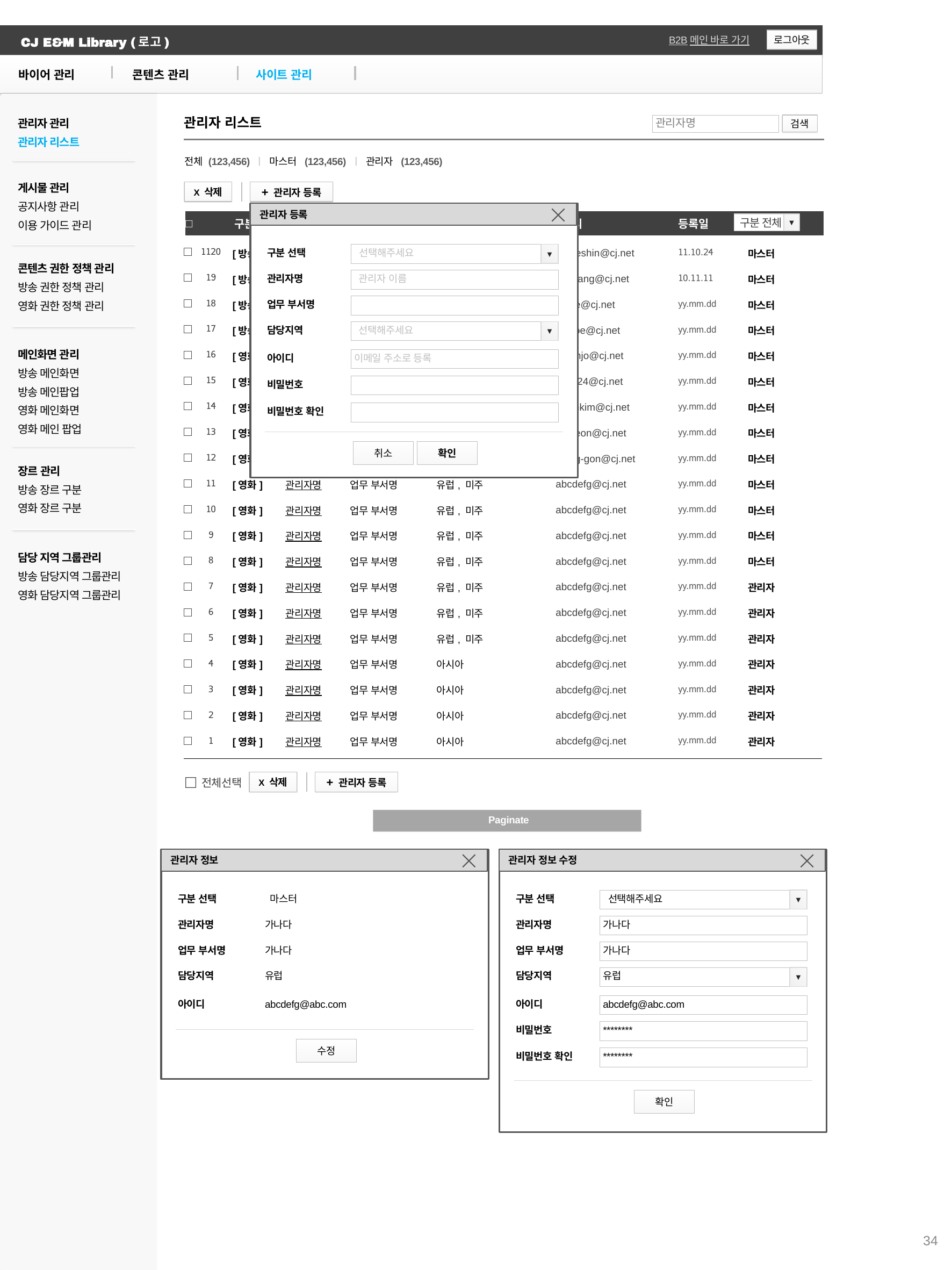

CJ E&M Library (로고)
로그아웃
B2B메인 바로 가기

바이어 관리
콘텐츠 관리
사이트 관리

관리자 관리
관리자 리스트

게시물 관리
공지사항 관리
이용 가이드 관리
콘텐츠 권한 정책 관리
방송 권한 정책 관리
영화 권한 정책 관리
메인화면 관리
방송 메인화면
방송 메인팝업
영화 메인화면
영화 메인 팝업
장르 관리
방송 장르 구분
영화 장르 구분
담당 지역 그룹관리
방송 담당지역 그룹관리
영화 담당지역 그룹관리

관리자 리스트
관리자명
검색
전체 (123,456) ㅣ  마스터  (123,456) ㅣ  관리자  (123,456)
X 삭제
+ 관리자 등록
관리자 등록

구분 선택
 선택해주세요
관리자명
 관리자 이름
업무 부서명

담당지역
 선택해주세요
아이디
이메일 주소로 등록
비밀번호

비밀번호 확인

취소
확인
▼
▼
| □ | 구분 | 관리자명 | 업무 부서명 | 담당지역 | 아이디 | 등록일 | 권한 |
| --- | --- | --- | --- | --- | --- | --- | --- |
구분 전체
▼
| □ | 1120 |
| --- | --- |
| □ | 19 |
| □ | 18 |
| □ | 17 |
| □ | 16 |
| □ | 15 |
| □ | 14 |
| □ | 13 |
| □ | 12 |
| □ | 11 |
| □ | 10 |
| □ | 9 |
| □ | 8 |
| □ | 7 |
| □ | 6 |
| □ | 5 |
| □ | 4 |
| □ | 3 |
| □ | 2 |
| □ | 1 |
| [방송] | 신지혜 | 콘텐츠 전략국 |  | reeseshin@cj.net | 11.10.24 | 마스터 |
| --- | --- | --- | --- | --- | --- | --- |
| [방송] | 강동한 | 콘텐츠 전략국 | 동남아시아, 유럽 | donkang@cj.net | 10.11.11 | 마스터 |
| [방송] | 민다현 | 콘텐츠 전략국 | 중국, 미국 | diane@cj.net | yy.mm.dd | 마스터 |
| [방송] | 어일경 | 콘텐츠 전략국 | 일본 | alexoe@cj.net | yy.mm.dd | 마스터 |
| [영화] | 조창범 | 마케팅 | 유럽, 미주 | bryanjo@cj.net | yy.mm.dd | 마스터 |
| [영화] | 이현주 | 마케팅 | 아시아 | lhj0524@cj.net | yy.mm.dd | 마스터 |
| [영화] | 김현우 | 해외 영업전략 |  | justinkim@cj.net | yy.mm.dd | 마스터 |
| [영화] | 김희전 | 세일즈 | 유럽, 미주 | heejeon@cj.net | yy.mm.dd | 마스터 |
| [영화] | 정고은 | 세일즈 | 유럽, 미주 | joung-gon@cj.net | yy.mm.dd | 마스터 |
| [영화] | 관리자명 | 업무 부서명 | 유럽, 미주 | abcdefg@cj.net | yy.mm.dd | 마스터 |
| [영화] | 관리자명 | 업무 부서명 | 유럽, 미주 | abcdefg@cj.net | yy.mm.dd | 마스터 |
| [영화] | 관리자명 | 업무 부서명 | 유럽, 미주 | abcdefg@cj.net | yy.mm.dd | 마스터 |
| [영화] | 관리자명 | 업무 부서명 | 유럽, 미주 | abcdefg@cj.net | yy.mm.dd | 마스터 |
| [영화] | 관리자명 | 업무 부서명 | 유럽, 미주 | abcdefg@cj.net | yy.mm.dd | 관리자 |
| [영화] | 관리자명 | 업무 부서명 | 유럽, 미주 | abcdefg@cj.net | yy.mm.dd | 관리자 |
| [영화] | 관리자명 | 업무 부서명 | 유럽, 미주 | abcdefg@cj.net | yy.mm.dd | 관리자 |
| [영화] | 관리자명 | 업무 부서명 | 아시아 | abcdefg@cj.net | yy.mm.dd | 관리자 |
| [영화] | 관리자명 | 업무 부서명 | 아시아 | abcdefg@cj.net | yy.mm.dd | 관리자 |
| [영화] | 관리자명 | 업무 부서명 | 아시아 | abcdefg@cj.net | yy.mm.dd | 관리자 |
| [영화] | 관리자명 | 업무 부서명 | 아시아 | abcdefg@cj.net | yy.mm.dd | 관리자 |
□
전체선택
X 삭제
+ 관리자 등록
Paginate
<<  <  1  2  3  4  5  6  7  8  9  10  …  14  >  >>
관리자 정보

구분 선택
 마스터
관리자명
가나다
업무 부서명
가나다
담당지역
유럽
아이디
abcdefg@abc.com
수정
관리자 정보 수정

구분 선택
 선택해주세요
관리자명
가나다
업무 부서명
가나다
담당지역
유럽
아이디
abcdefg@abc.com
비밀번호
********
비밀번호 확인
********
확인
▼
▼
34